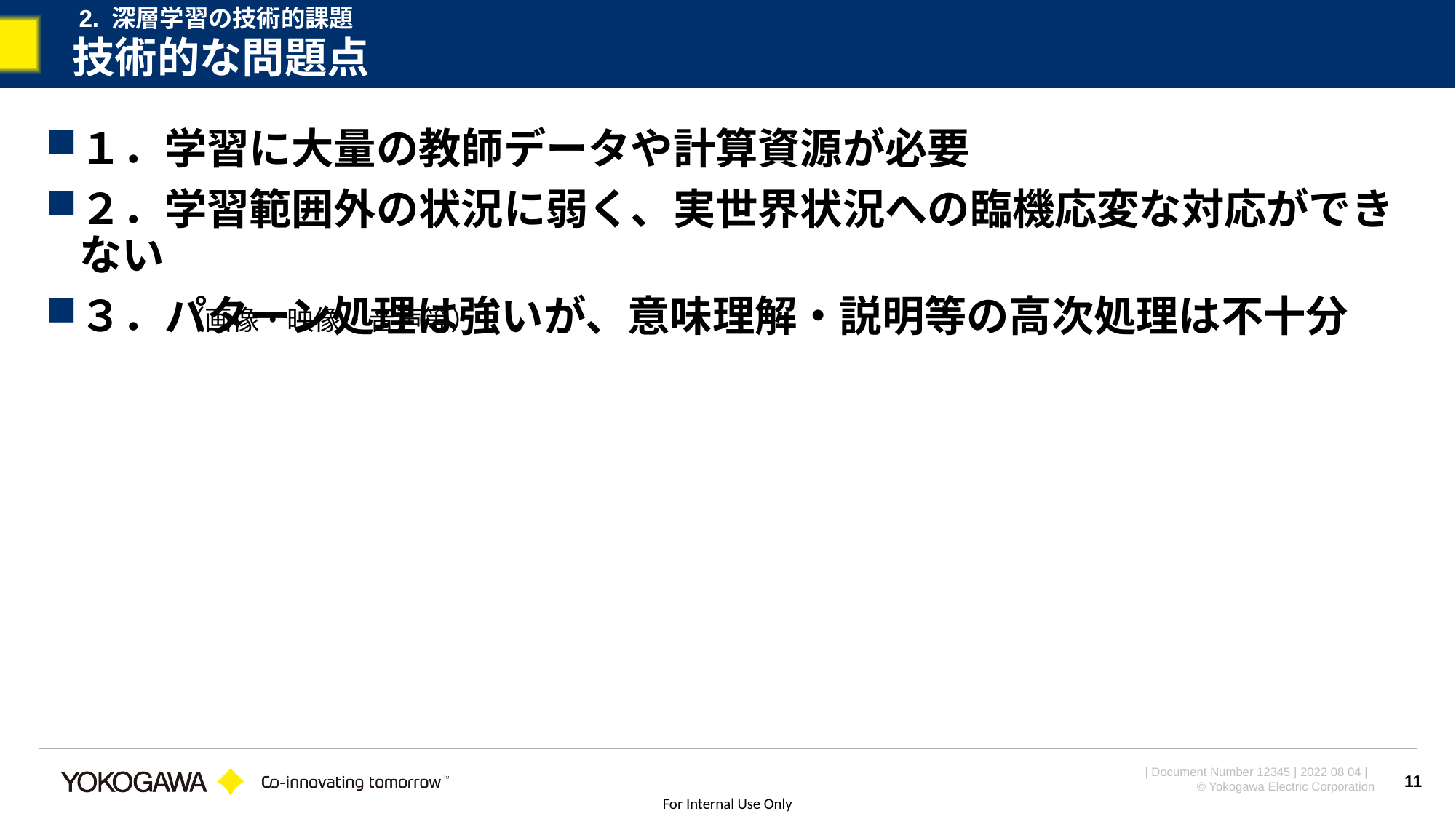

2. 深層学習の技術的課題
# 技術的な問題点
１．学習に大量の教師データや計算資源が必要
２．学習範囲外の状況に弱く、実世界状況への臨機応変な対応ができない
３．パターン処理は強いが、意味理解・説明等の高次処理は不十分
（画像・映像・音声等）
11